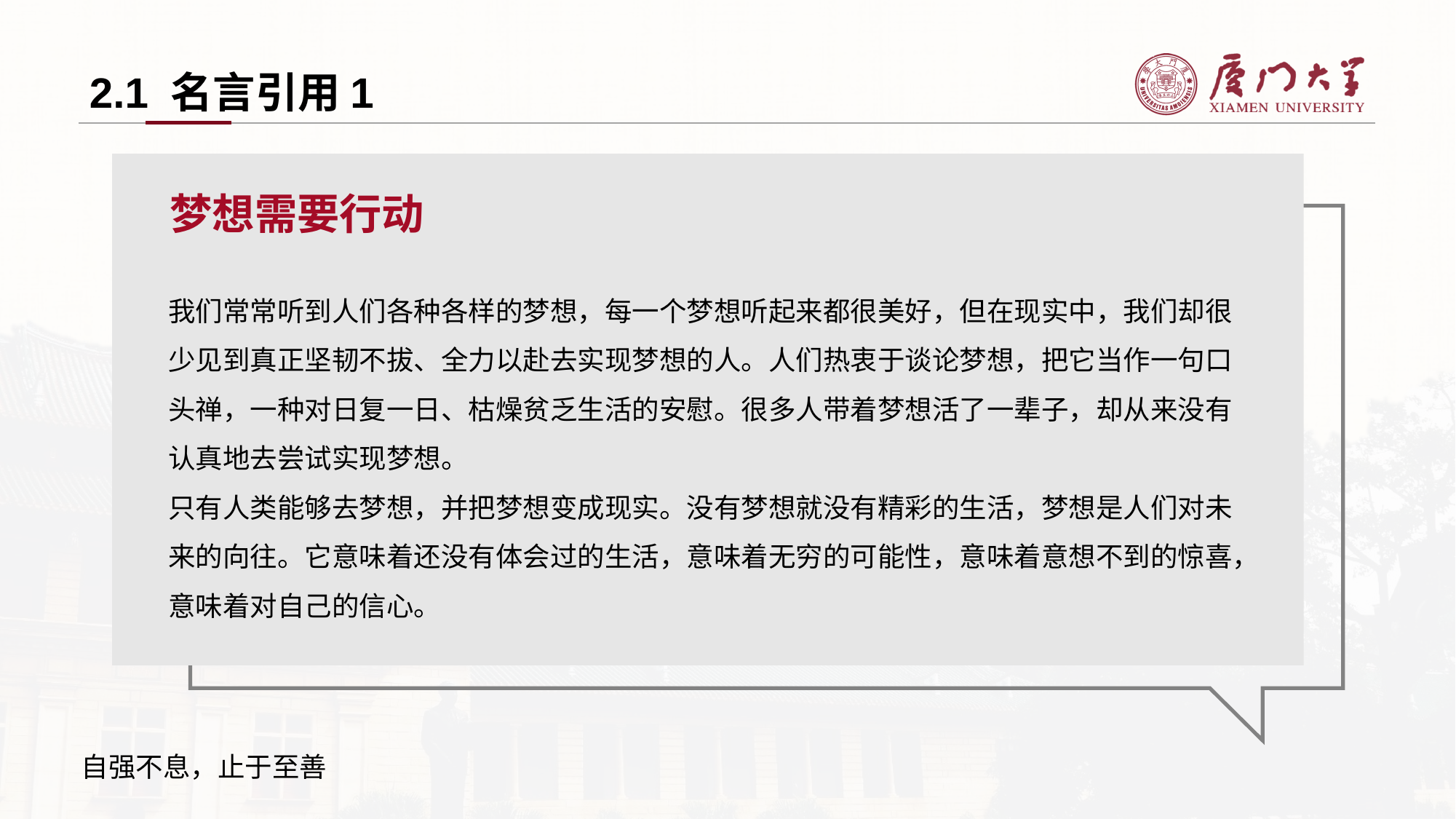

2.1 名言引用1
梦想需要行动
我们常常听到人们各种各样的梦想，每一个梦想听起来都很美好，但在现实中，我们却很少见到真正坚韧不拔、全力以赴去实现梦想的人。人们热衷于谈论梦想，把它当作一句口头禅，一种对日复一日、枯燥贫乏生活的安慰。很多人带着梦想活了一辈子，却从来没有认真地去尝试实现梦想。
只有人类能够去梦想，并把梦想变成现实。没有梦想就没有精彩的生活，梦想是人们对未来的向往。它意味着还没有体会过的生活，意味着无穷的可能性，意味着意想不到的惊喜，意味着对自己的信心。